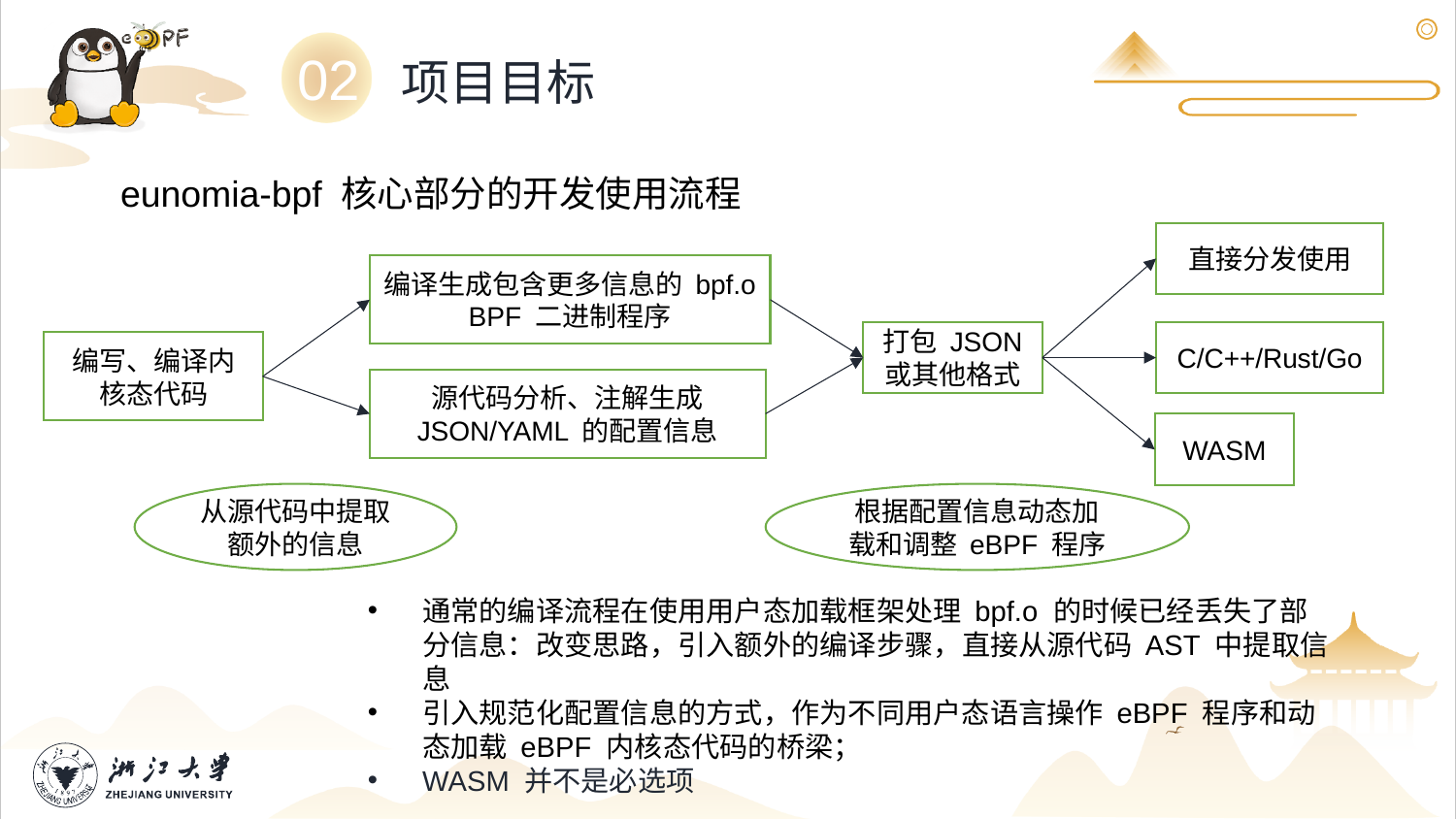

02
项目目标
eunomia-bpf 核心部分的开发使用流程
直接分发使用
编译生成包含更多信息的 bpf.o BPF 二进制程序
打包 JSON 或其他格式
C/C++/Rust/Go
编写、编译内核态代码
源代码分析、注解生成 JSON/YAML 的配置信息
WASM
从源代码中提取额外的信息
根据配置信息动态加载和调整 eBPF 程序
通常的编译流程在使用用户态加载框架处理 bpf.o 的时候已经丢失了部分信息：改变思路，引入额外的编译步骤，直接从源代码 AST 中提取信息
引入规范化配置信息的方式，作为不同用户态语言操作 eBPF 程序和动态加载 eBPF 内核态代码的桥梁；
WASM 并不是必选项
18